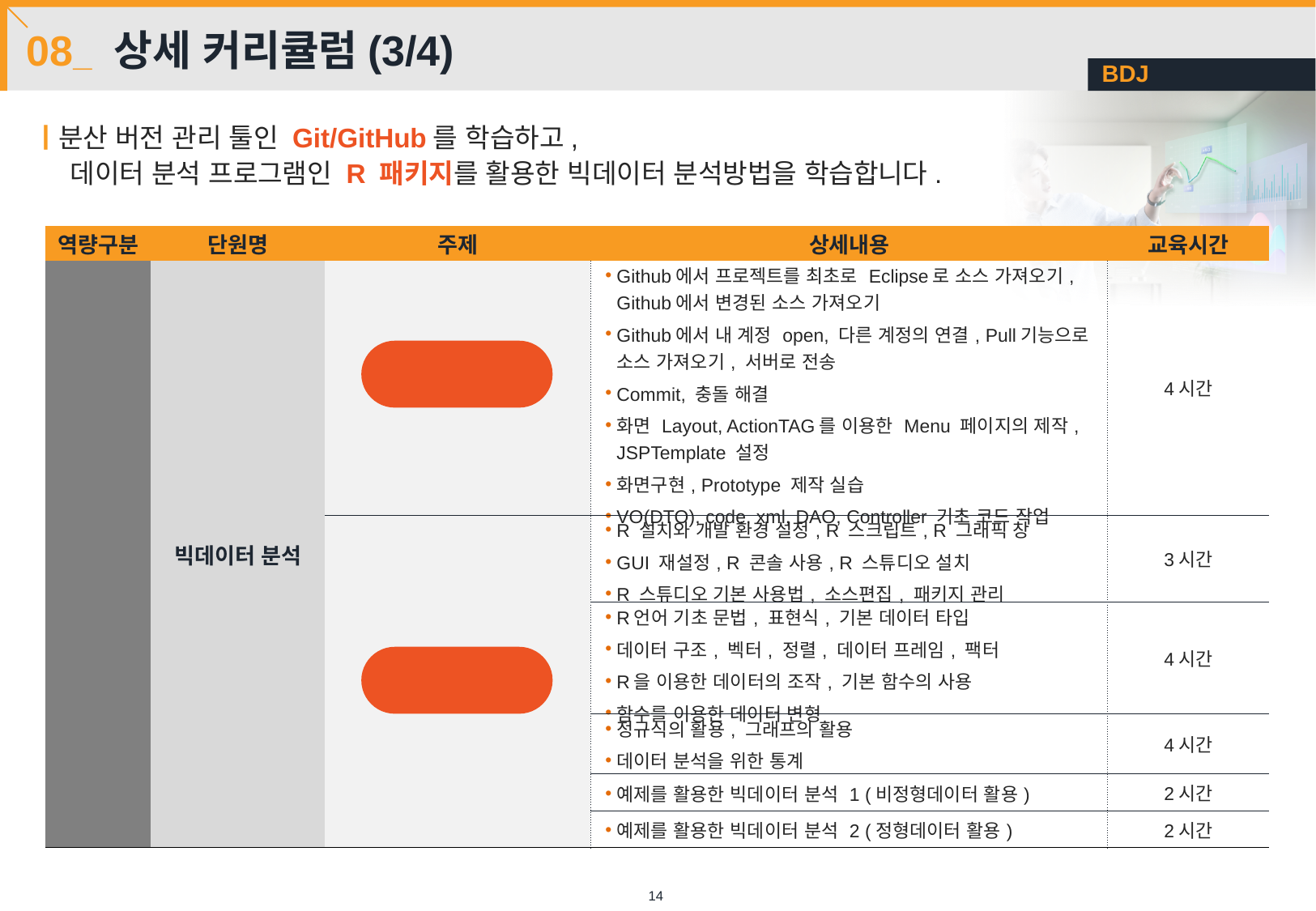

# 08_ 상세 커리큘럼(3/4)
ㅣ분산 버전 관리 툴인 Git/GitHub를 학습하고,
    데이터 분석 프로그램인 R 패키지를 활용한 빅데이터 분석방법을 학습합니다.
| 역량구분 | 단원명 | 주제 | 상세내용 | 교육시간 |
| --- | --- | --- | --- | --- |
| 빅데이터 분석역량 | 빅데이터 분석 |  | Github에서 프로젝트를 최초로 Eclipse로 소스 가져오기, Github에서 변경된 소스 가져오기 Github에서 내 계정 open, 다른 계정의 연결, Pull기능으로 소스 가져오기, 서버로 전송 Commit, 충돌 해결 화면 Layout, ActionTAG를 이용한 Menu 페이지의 제작, JSPTemplate 설정 화면구현, Prototype 제작 실습 VO(DTO), code, xml, DAO, Controller 기초 코드 작업 | 4시간 |
|  |  |  | R 설치와 개발 환경 설정, R 스크립트, R 그래픽 창 GUI 재설정, R 콘솔 사용, R 스튜디오 설치 R 스튜디오 기본 사용법, 소스편집, 패키지 관리 | 3시간 |
|  |  |  | R언어 기초 문법, 표현식, 기본 데이터 타입 데이터 구조, 벡터, 정렬, 데이터 프레임, 팩터 R을 이용한 데이터의 조작, 기본 함수의 사용 함수를 이용한 데이터 변형 | 4시간 |
|  |  |  | 정규식의 활용, 그래프의 활용 데이터 분석을 위한 통계 | 4시간 |
|  |  |  | 예제를 활용한 빅데이터 분석 1 (비정형데이터 활용) | 2시간 |
|  |  |  | 예제를 활용한 빅데이터 분석 2 (정형데이터 활용) | 2시간 |
데이터베이스 구축 및 시각화
R 패키지를 활용한
빅데이터 분석